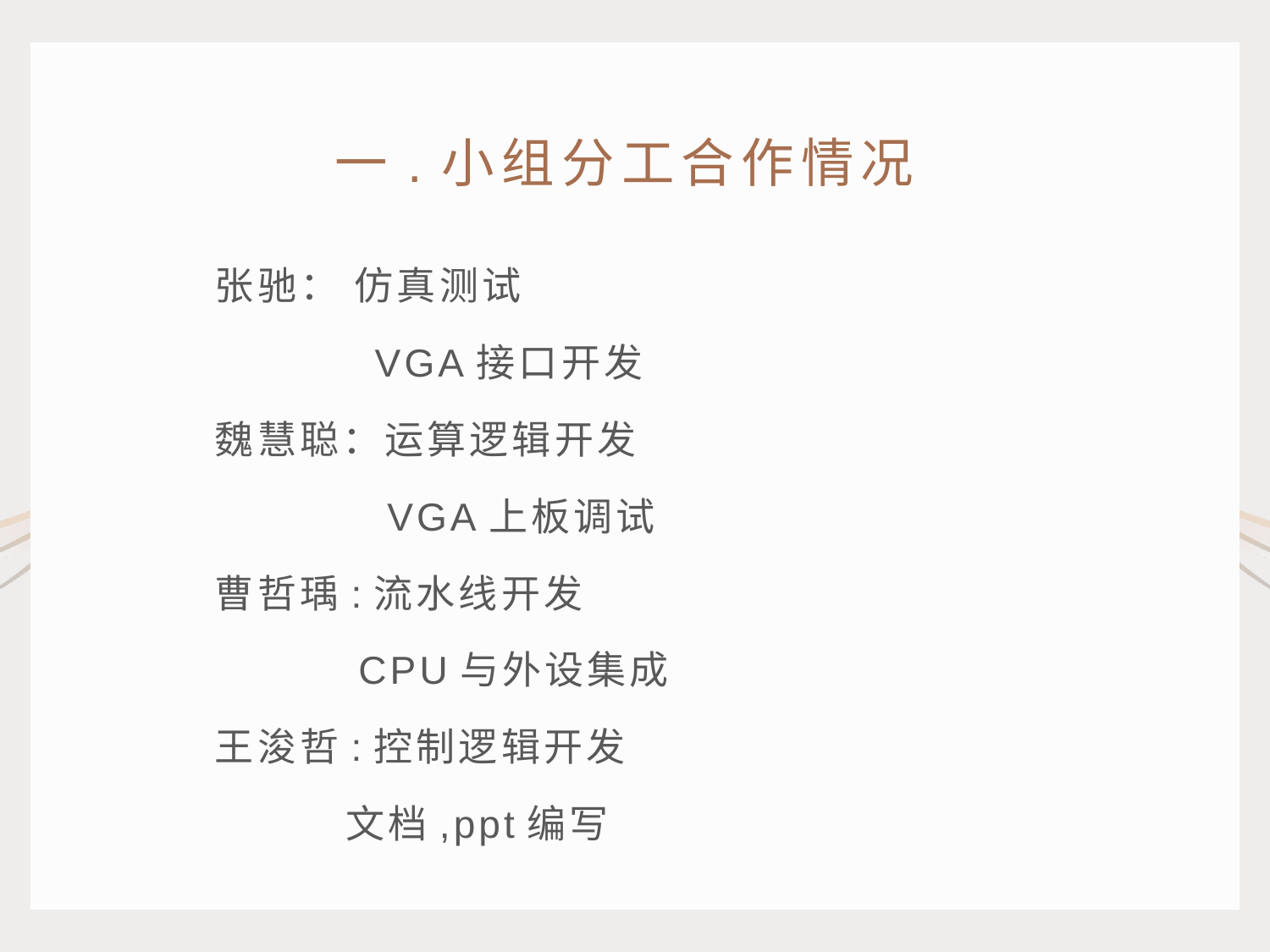

一.小组分工合作情况
张驰： 仿真测试
	   VGA接口开发
魏慧聪：运算逻辑开发
            VGA上板调试
曹哲瑀:流水线开发
          CPU与外设集成
王浚哲:控制逻辑开发
          文档,ppt编写